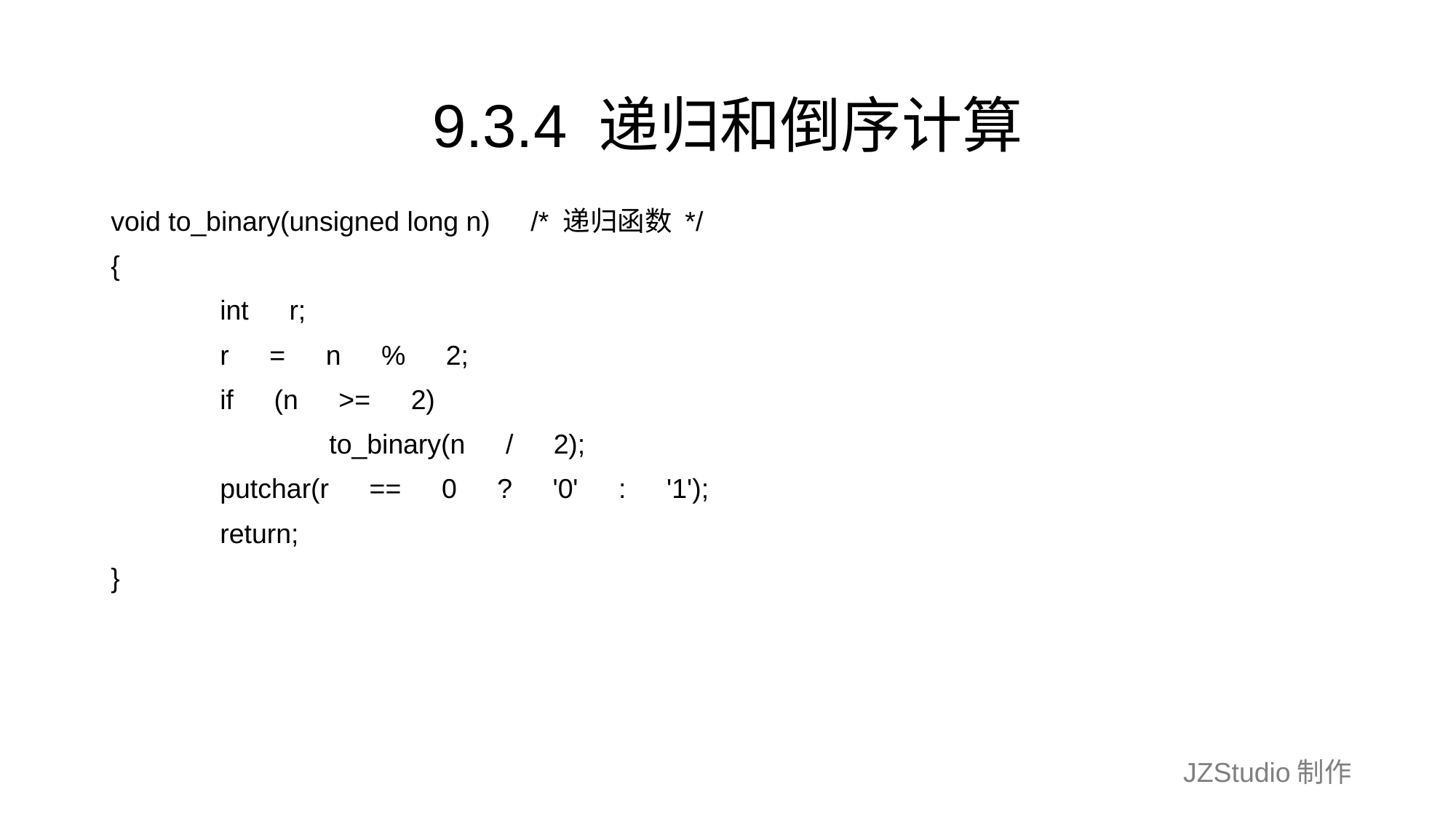

# 9.3.4 递归和倒序计算
void to_binary(unsigned long n)　/* 递归函数 */
{
	int　r;
	r　=　n　%　2;
	if　(n　>=　2)
		to_binary(n　/　2);
	putchar(r　==　0　?　'0'　:　'1');
	return;
}